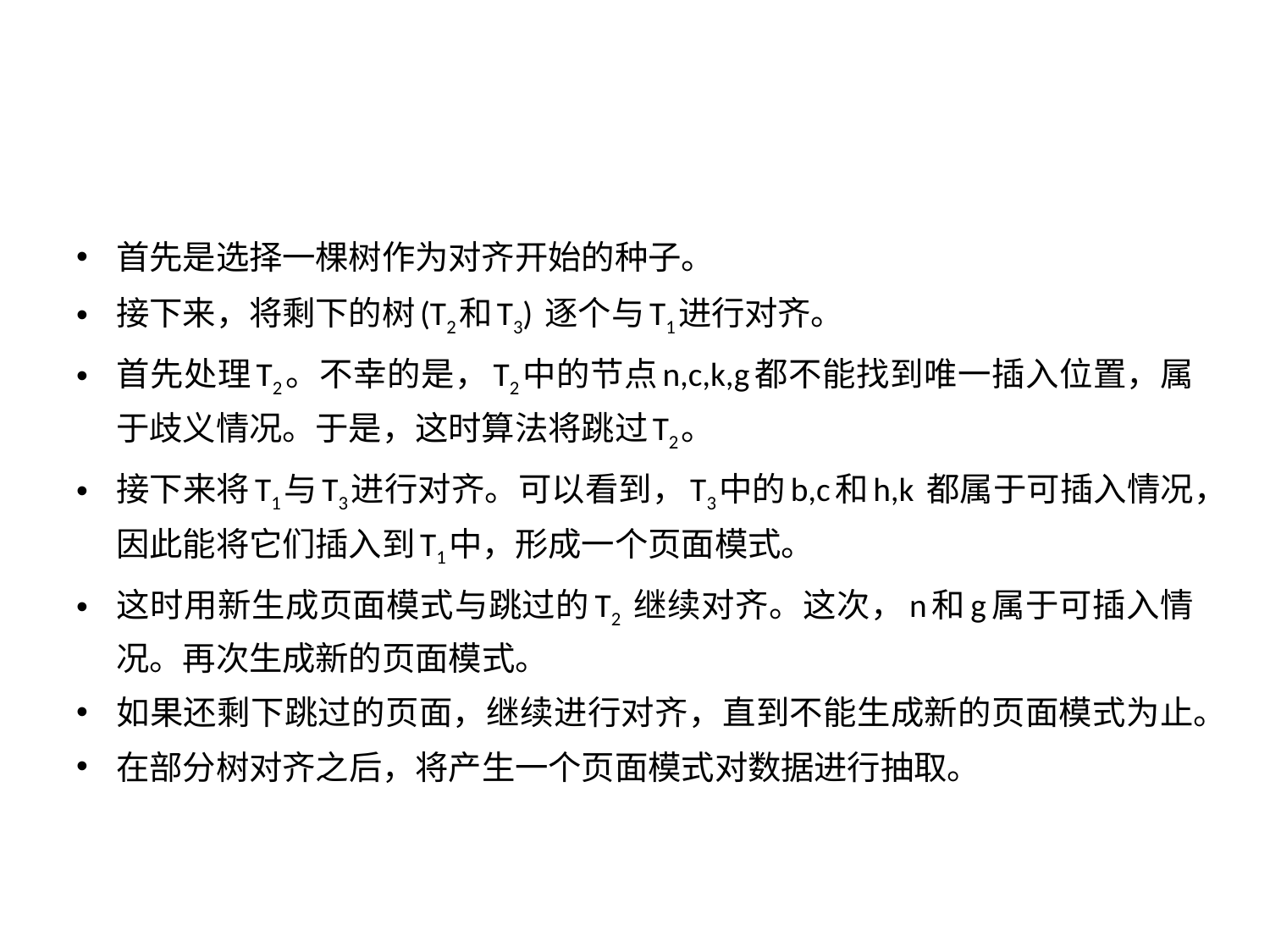

#
首先是选择一棵树作为对齐开始的种子。
接下来，将剩下的树(T2和T3) 逐个与T1进行对齐。
首先处理T2。不幸的是，T2中的节点n,c,k,g都不能找到唯一插入位置，属于歧义情况。于是，这时算法将跳过T2。
接下来将T1与T3进行对齐。可以看到，T3中的b,c和h,k 都属于可插入情况，因此能将它们插入到T1中，形成一个页面模式。
这时用新生成页面模式与跳过的T2 继续对齐。这次，n和g属于可插入情况。再次生成新的页面模式。
如果还剩下跳过的页面，继续进行对齐，直到不能生成新的页面模式为止。
在部分树对齐之后，将产生一个页面模式对数据进行抽取。